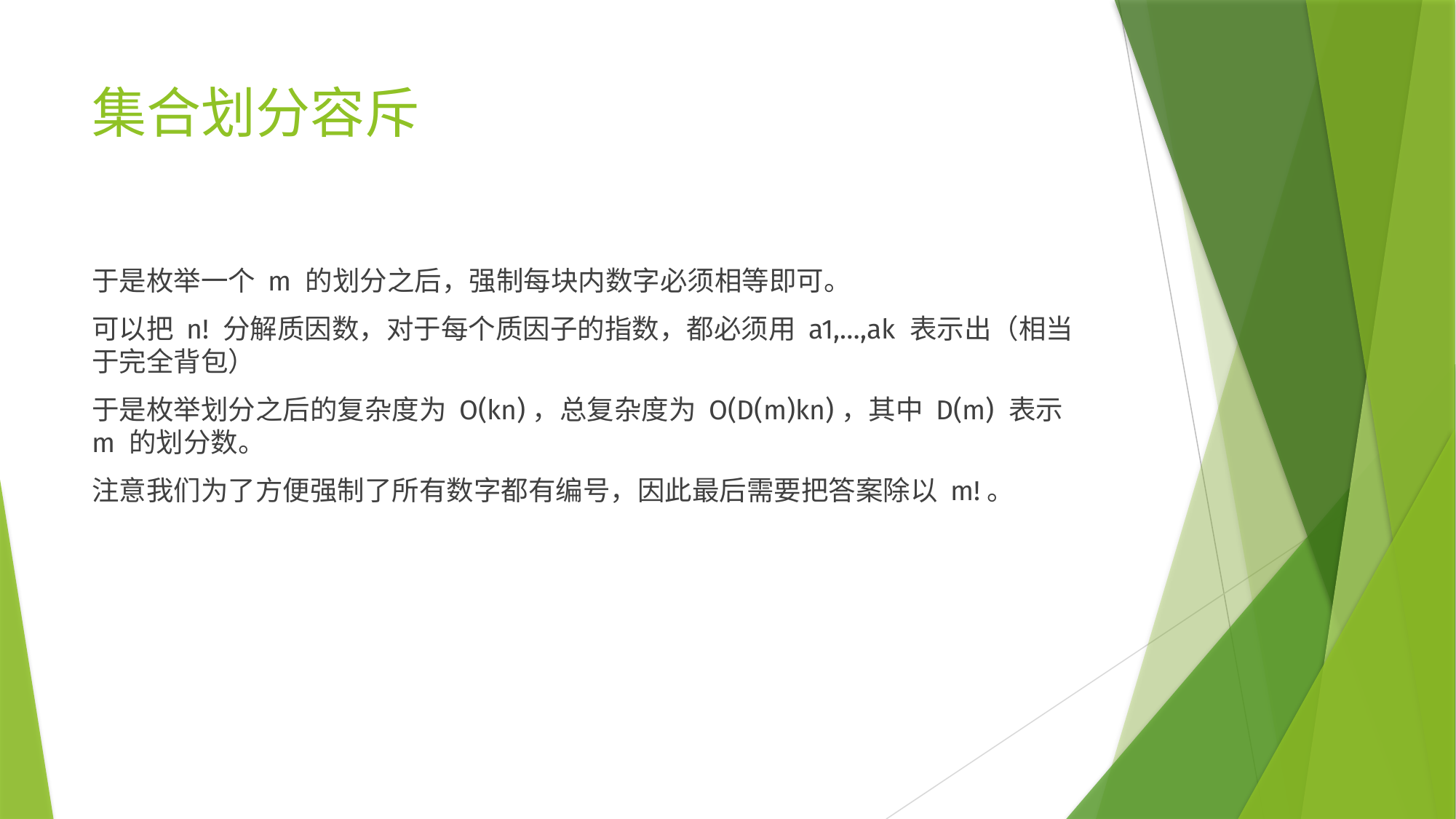

# 集合划分容斥
于是枚举一个 m 的划分之后，强制每块内数字必须相等即可。
可以把 n! 分解质因数，对于每个质因子的指数，都必须用 a1,…,ak 表示出（相当于完全背包）
于是枚举划分之后的复杂度为 O(kn)，总复杂度为 O(D(m)kn)，其中 D(m) 表示 m 的划分数。
注意我们为了方便强制了所有数字都有编号，因此最后需要把答案除以 m!。